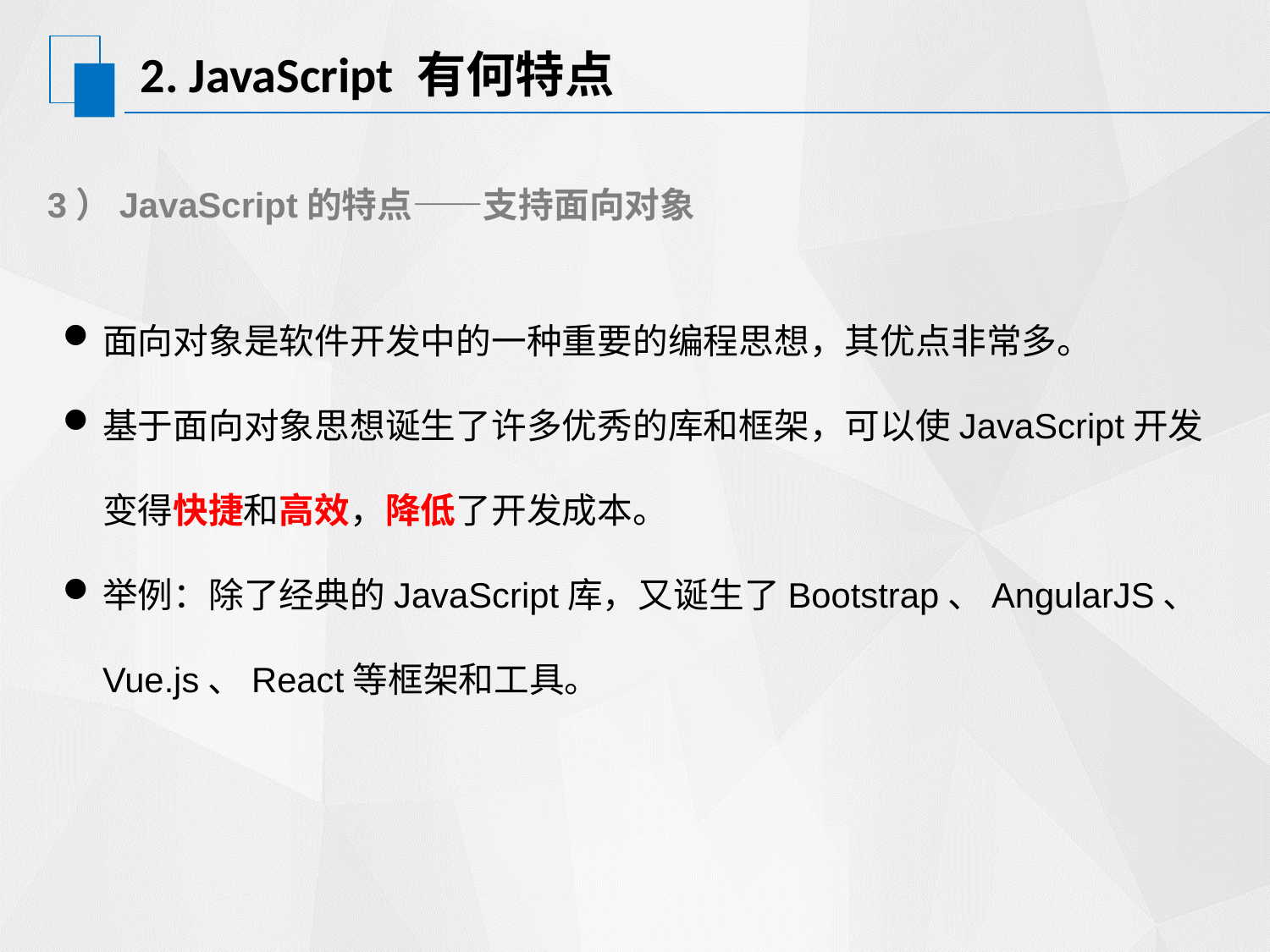

# 2. JavaScript 有何特点
3）JavaScript的特点——支持面向对象
面向对象是软件开发中的一种重要的编程思想，其优点非常多。
基于面向对象思想诞生了许多优秀的库和框架，可以使JavaScript开发变得快捷和高效，降低了开发成本。
举例：除了经典的JavaScript库，又诞生了Bootstrap、AngularJS、Vue.js、React等框架和工具。